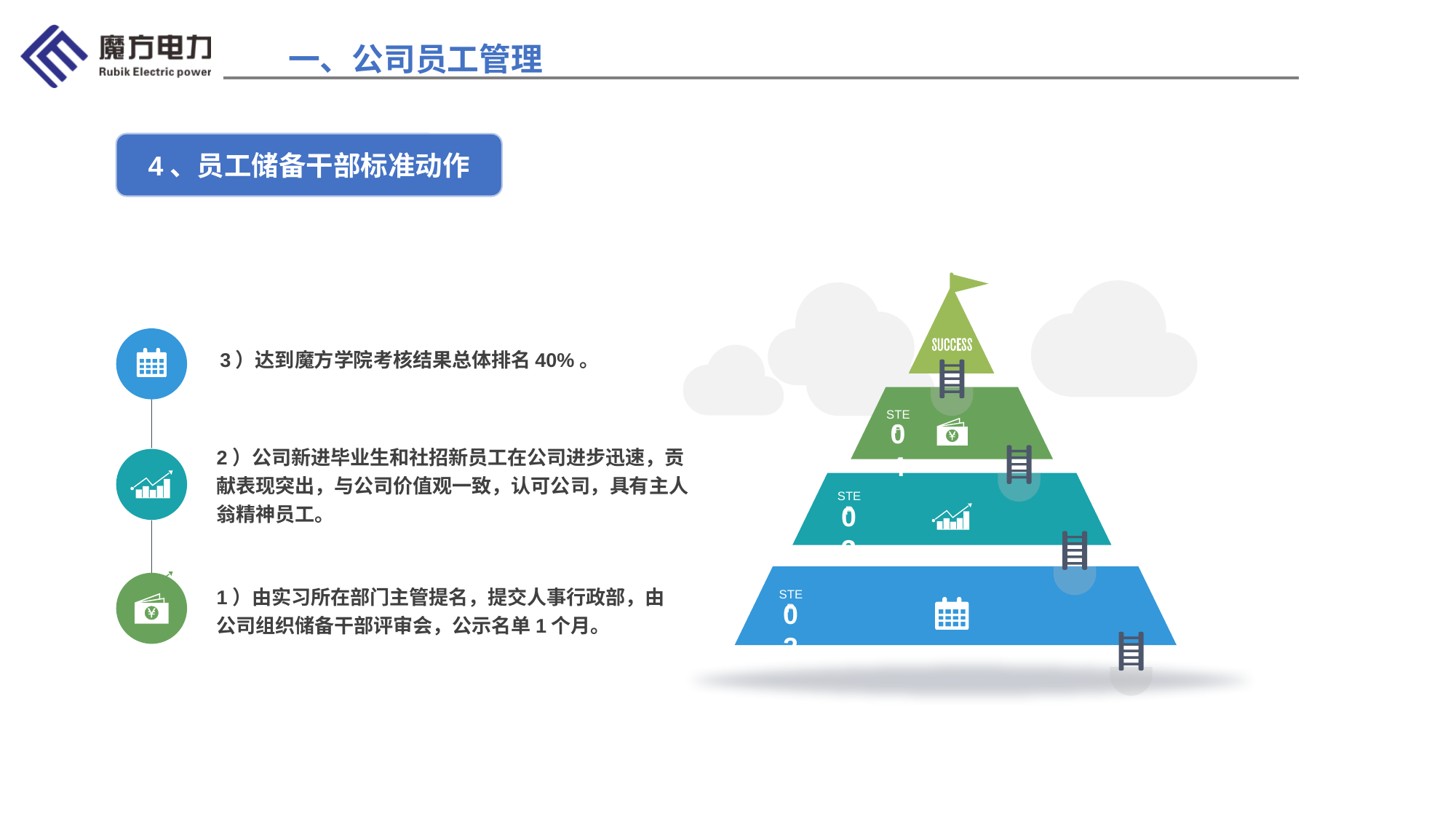

一、公司员工管理
4、员工储备干部标准动作

3）达到魔方学院考核结果总体排名40%。

STEP
04

2）公司新进毕业生和社招新员工在公司进步迅速，贡献表现突出，与公司价值观一致，认可公司，具有主人翁精神员工。
STEP
03

STEP
02
1）由实习所在部门主管提名，提交人事行政部，由公司组织储备干部评审会，公示名单1个月。